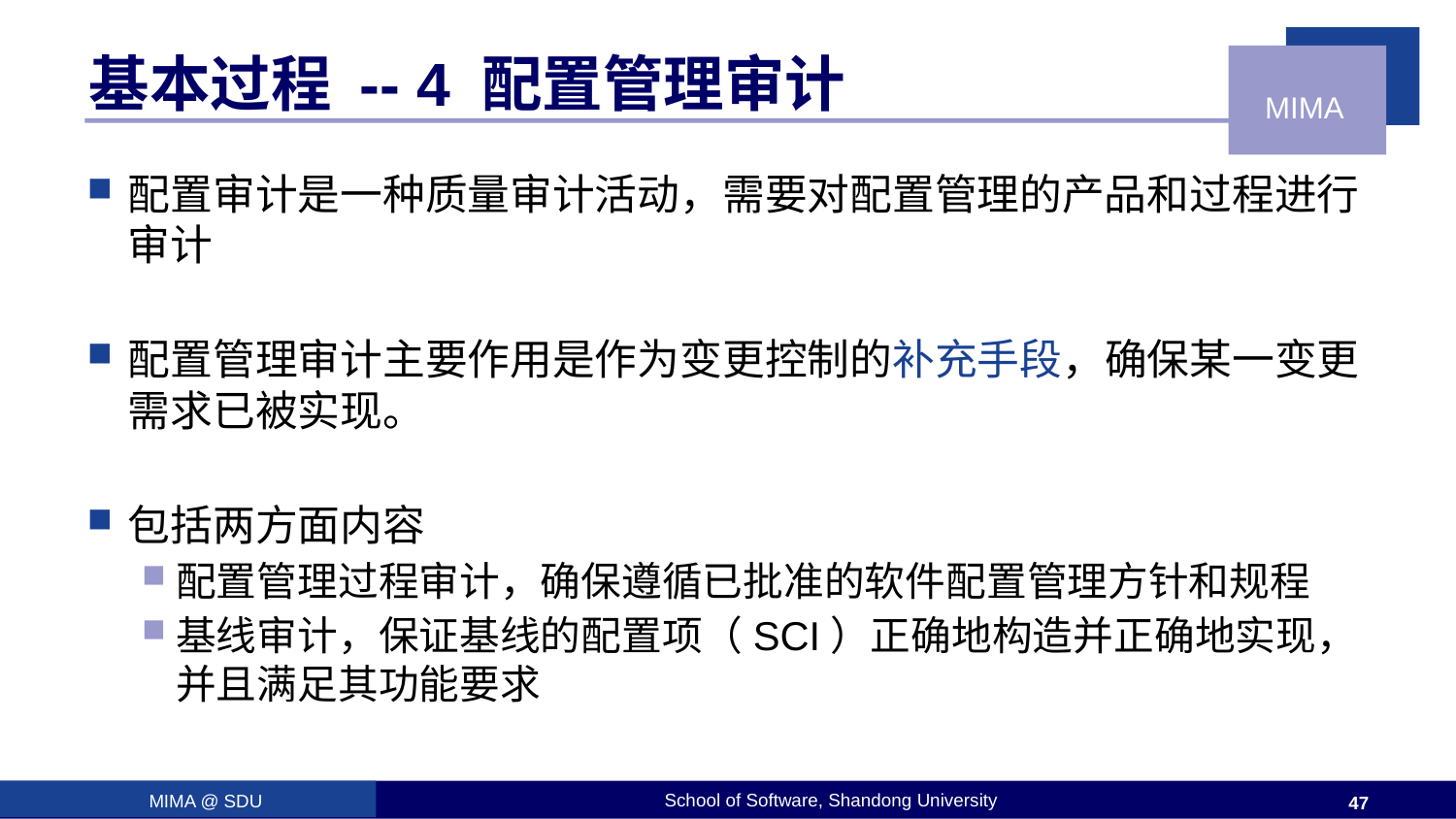

# 基本过程 -- 4 配置管理审计
配置审计是一种质量审计活动，需要对配置管理的产品和过程进行审计

配置管理审计主要作用是作为变更控制的补充手段，确保某一变更需求已被实现。

包括两方面内容
配置管理过程审计，确保遵循已批准的软件配置管理方针和规程
基线审计，保证基线的配置项（SCI）正确地构造并正确地实现，并且满足其功能要求